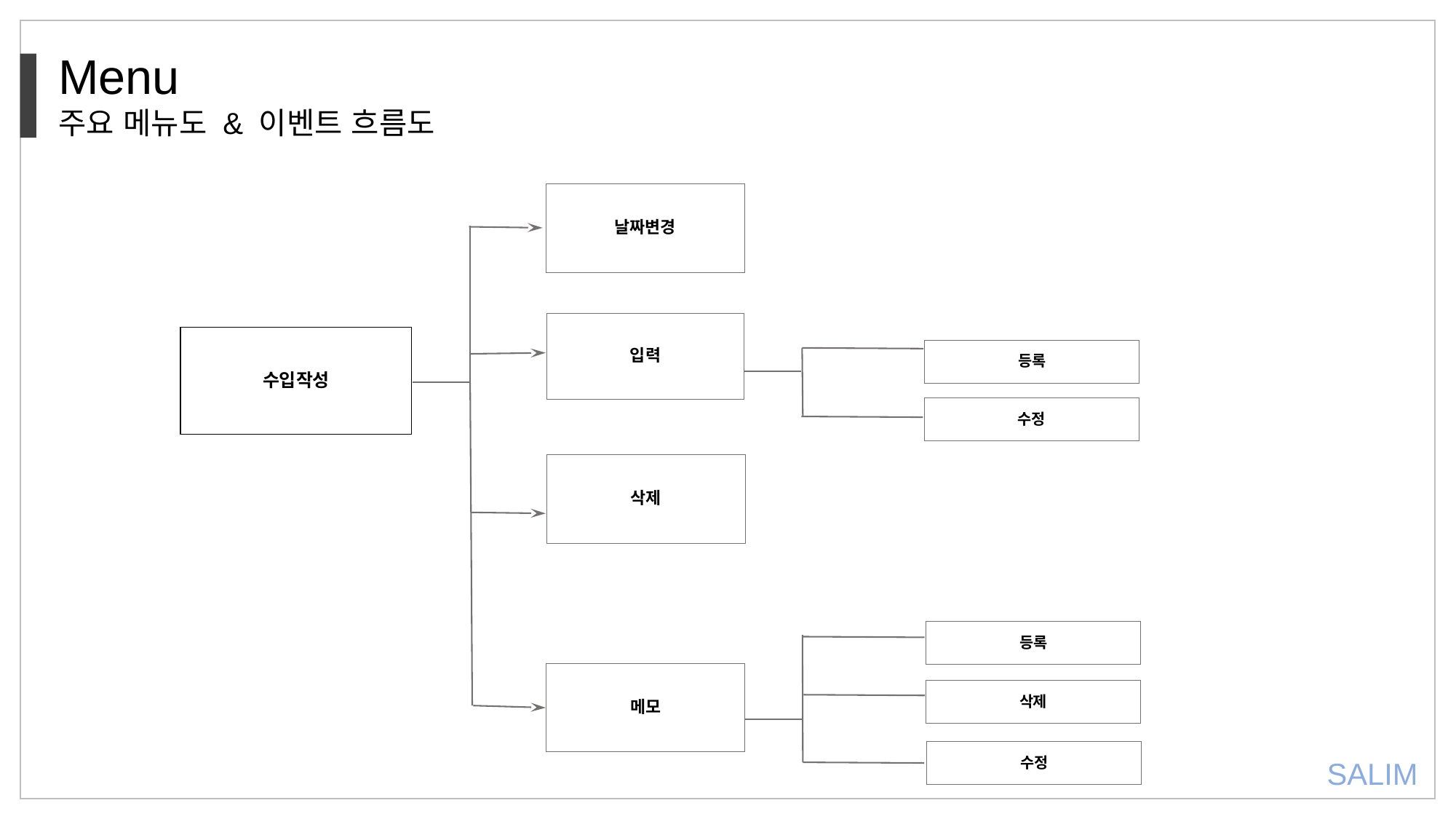

Menu
주요 메뉴도 & 이벤트 흐름도

날짜변경
입력
수입작성
등록
수정
삭제
등록
메모
삭제
수정
SALIM